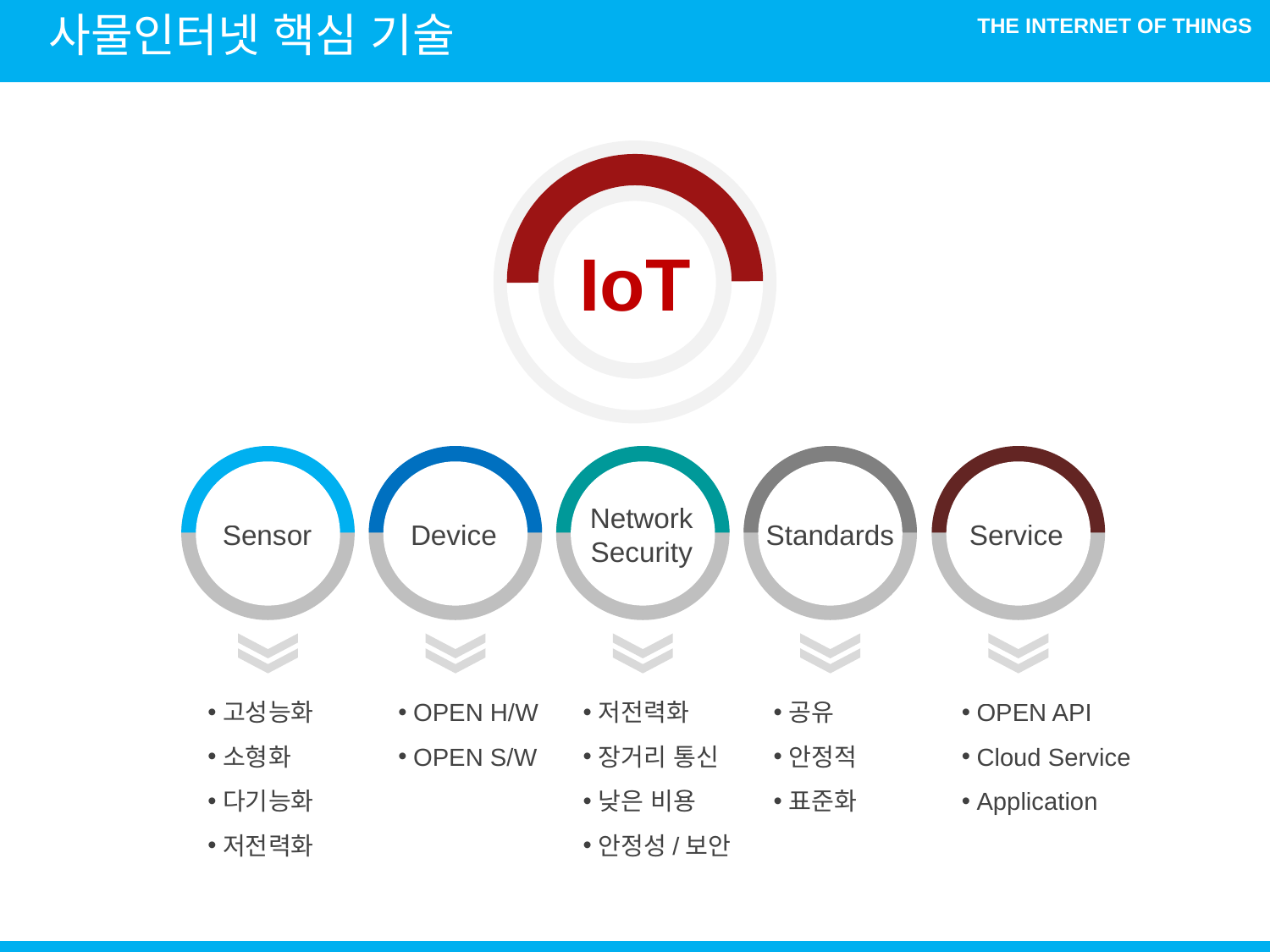

사물인터넷 핵심 기술

IoT

Network
Security
Sensor
Device
Standards
Service

고성능화
소형화
다기능화
저전력화
OPEN H/W
OPEN S/W
저전력화
장거리 통신
낮은 비용
안정성/보안
공유
안정적
표준화
OPEN API
Cloud Service
Application